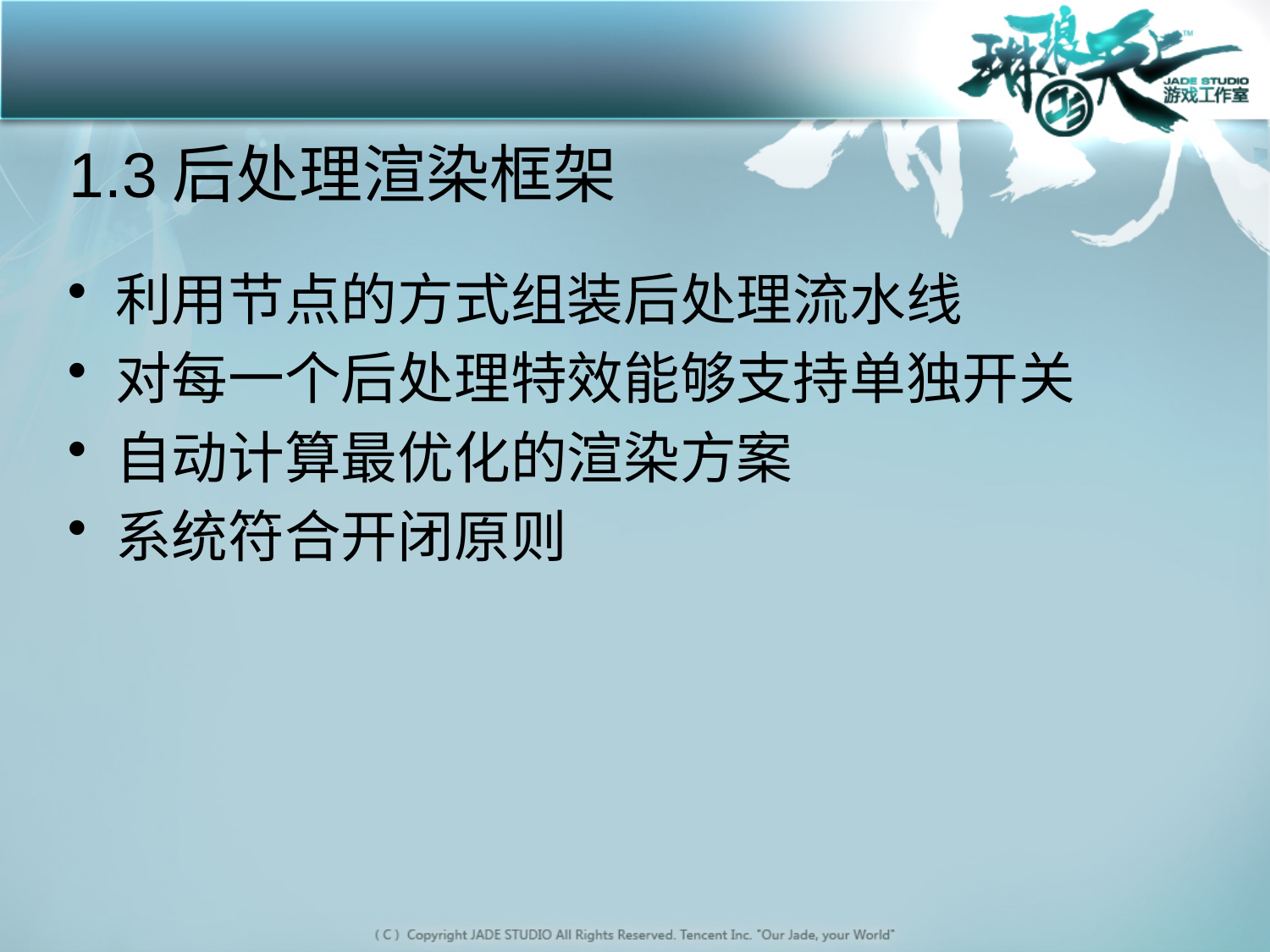

# 1.3后处理渲染框架
利用节点的方式组装后处理流水线
对每一个后处理特效能够支持单独开关
自动计算最优化的渲染方案
系统符合开闭原则